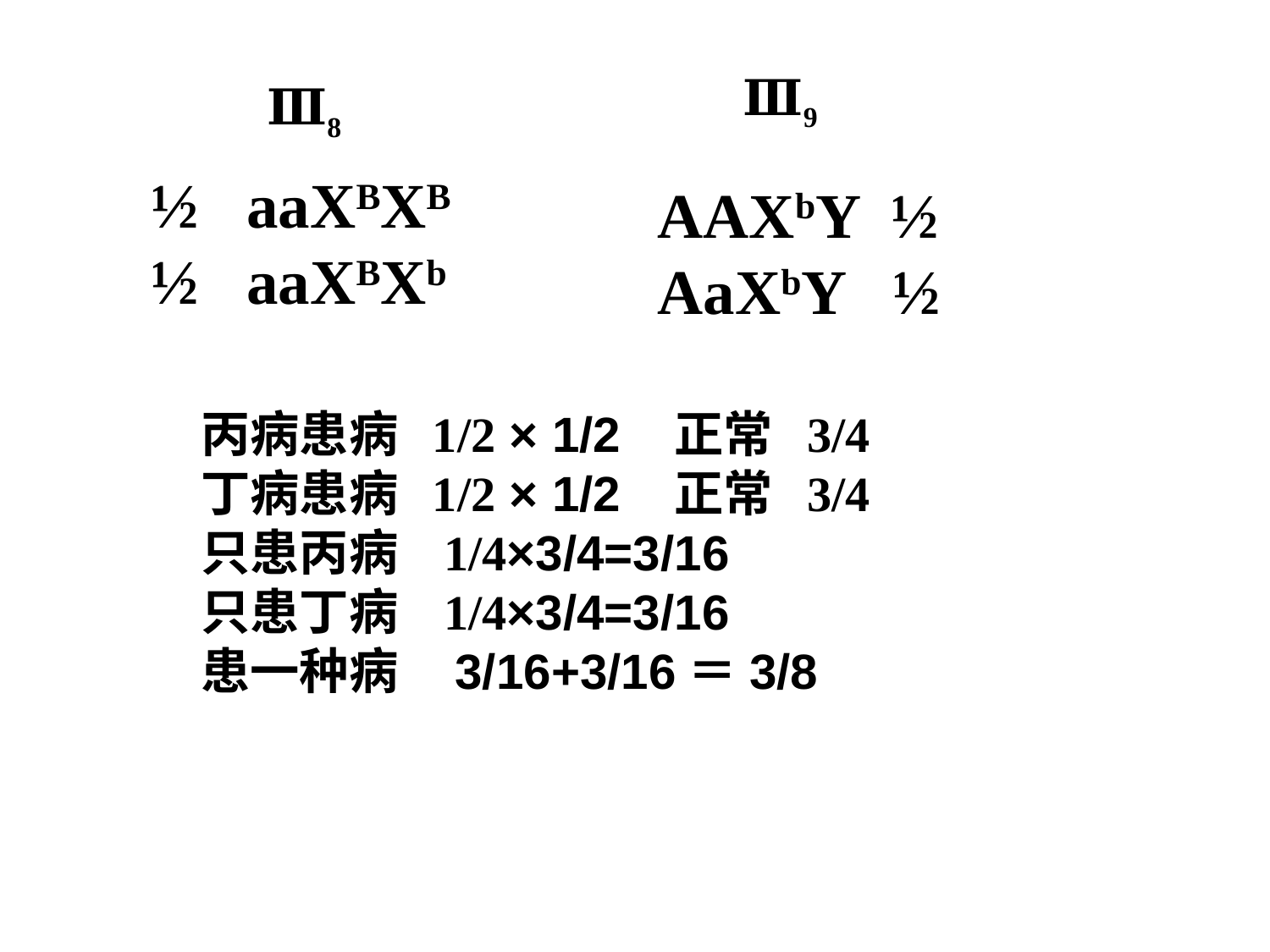

Ⅲ9
Ⅲ8
½   aaXBXB
½   aaXBXb
AAXbY  ½
AaXbY   ½
丙病患病  1/2 × 1/2   正常  3/4
丁病患病  1/2 × 1/2   正常  3/4
只患丙病   1/4×3/4=3/16
只患丁病   1/4×3/4=3/16
患一种病    3/16+3/16＝3/8